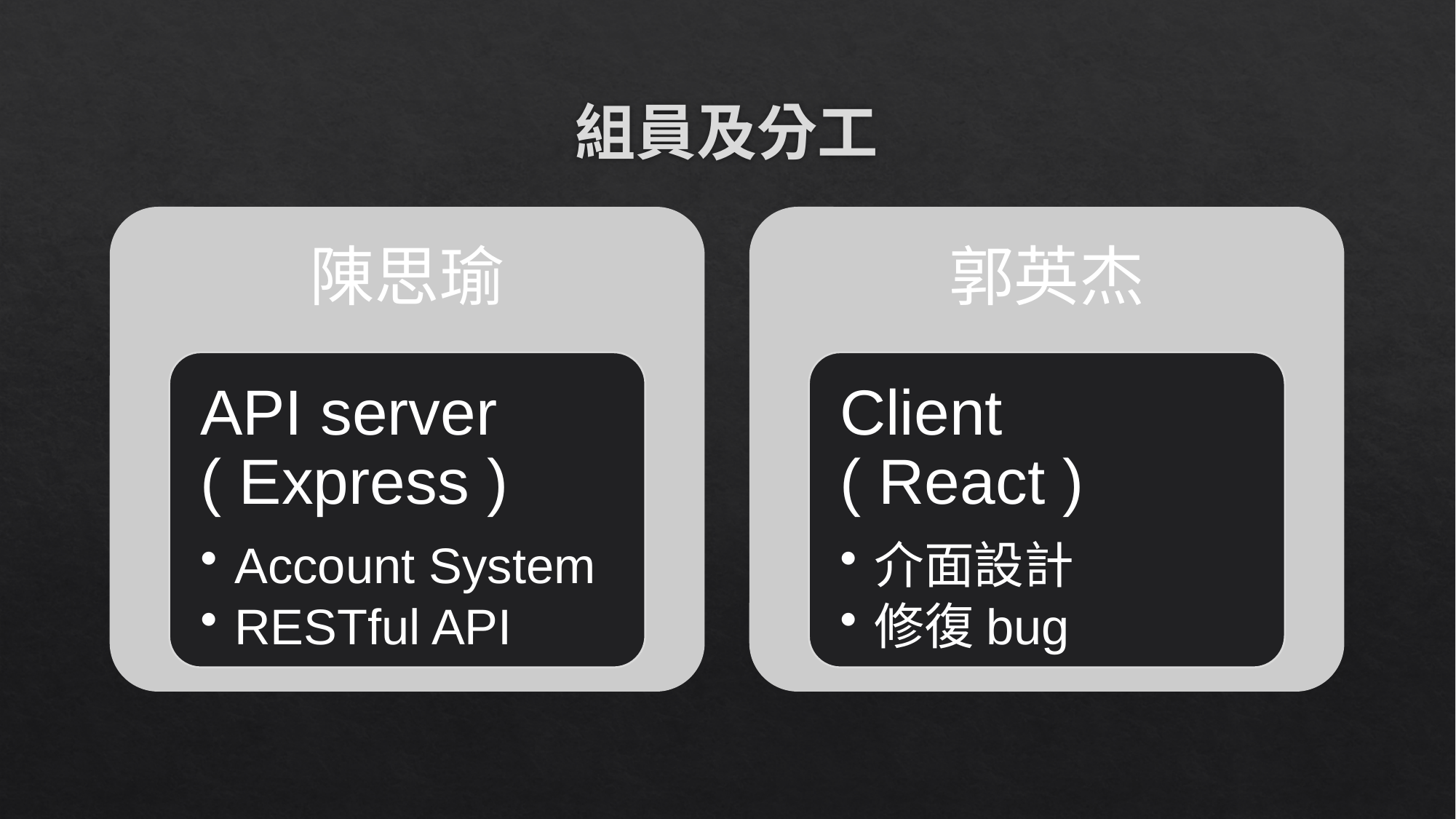

# 組員及分工
陳思瑜
API server ( Express )
Account System
RESTful API
郭英杰
Client ( React )
介面設計
修復bug